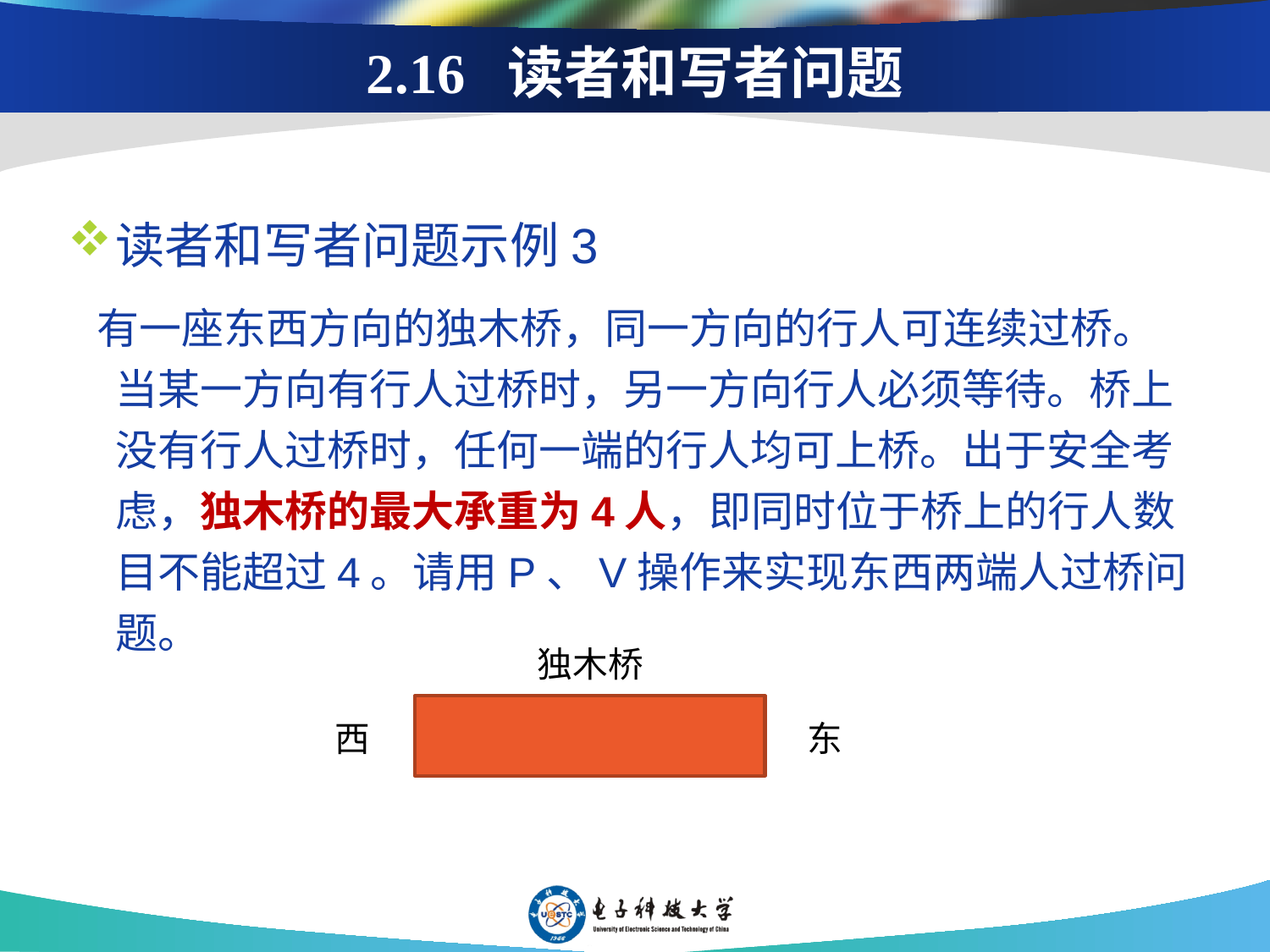

2.16  读者和写者问题
读者和写者问题示例3
  有一座东西方向的独木桥，同一方向的行人可连续过桥。当某一方向有行人过桥时，另一方向行人必须等待。桥上没有行人过桥时，任何一端的行人均可上桥。出于安全考虑，独木桥的最大承重为4人，即同时位于桥上的行人数目不能超过4。请用P、V操作来实现东西两端人过桥问题。
独木桥

西
东